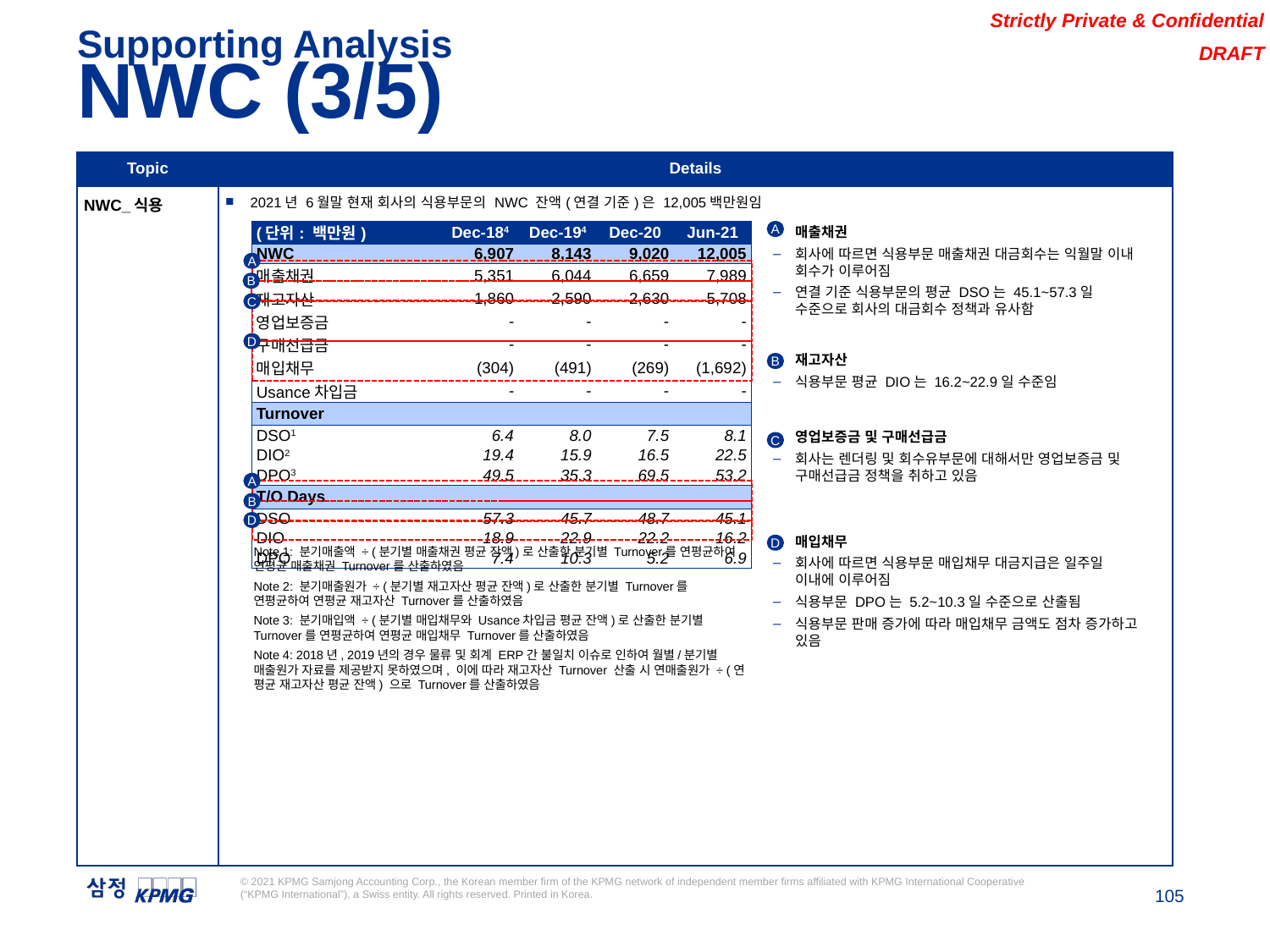

Supporting Analysis
NWC (3/5)
| Topic | Details |
| --- | --- |
| NWC\_식용 | 2021년 6월말 현재 회사의 식용부문의 NWC 잔액(연결 기준)은 12,005백만원임 |
매출채권
회사에 따르면 식용부문 매출채권 대금회수는 익월말 이내 회수가 이루어짐
연결 기준 식용부문의 평균 DSO는 45.1~57.3일 수준으로 회사의 대금회수 정책과 유사함

재고자산
식용부문 평균 DIO는 16.2~22.9일 수준임

영업보증금 및 구매선급금
회사는 렌더링 및 회수유부문에 대해서만 영업보증금 및 구매선급금 정책을 취하고 있음

매입채무
회사에 따르면 식용부문 매입채무 대금지급은 일주일 이내에 이루어짐
식용부문 DPO는 5.2~10.3일 수준으로 산출됨
식용부문 판매 증가에 따라 매입채무 금액도 점차 증가하고 있음
| (단위: 백만원) | Dec-184 | Dec-194 | Dec-20 | Jun-21 |
| --- | --- | --- | --- | --- |
| NWC | 6,907 | 8,143 | 9,020 | 12,005 |
| 매출채권 | 5,351 | 6,044 | 6,659 | 7,989 |
| 재고자산 | 1,860 | 2,590 | 2,630 | 5,708 |
| 영업보증금 | - | - | - | - |
| 구매선급금 | - | - | - | - |
| 매입채무 | (304) | (491) | (269) | (1,692) |
| Usance차입금 | - | - | - | - |
| Turnover |  |  |  |  |
| DSO1 | 6.4 | 8.0 | 7.5 | 8.1 |
| DIO2 | 19.4 | 15.9 | 16.5 | 22.5 |
| DPO3 | 49.5 | 35.3 | 69.5 | 53.2 |
| T/O Days |  |  |  |  |
| DSO | 57.3 | 45.7 | 48.7 | 45.1 |
| DIO | 18.9 | 22.9 | 22.2 | 16.2 |
| DPO | 7.4 | 10.3 | 5.2 | 6.9 |
A
A

B

C

D

B
C
A

B

D

D
Note 1: 분기매출액 ÷ (분기별 매출채권 평균 잔액)로 산출한 분기별 Turnover를 연평균하여 연평균 매출채권 Turnover를 산출하였음
Note 2: 분기매출원가 ÷ (분기별 재고자산 평균 잔액)로 산출한 분기별 Turnover를 연평균하여 연평균 재고자산 Turnover를 산출하였음
Note 3: 분기매입액 ÷ (분기별 매입채무와 Usance차입금 평균 잔액)로 산출한 분기별 Turnover를 연평균하여 연평균 매입채무 Turnover를 산출하였음
Note 4: 2018년, 2019년의 경우 물류 및 회계 ERP간 불일치 이슈로 인하여 월별/분기별 매출원가 자료를 제공받지 못하였으며, 이에 따라 재고자산 Turnover 산출 시 연매출원가 ÷ (연 평균 재고자산 평균 잔액) 으로 Turnover를 산출하였음